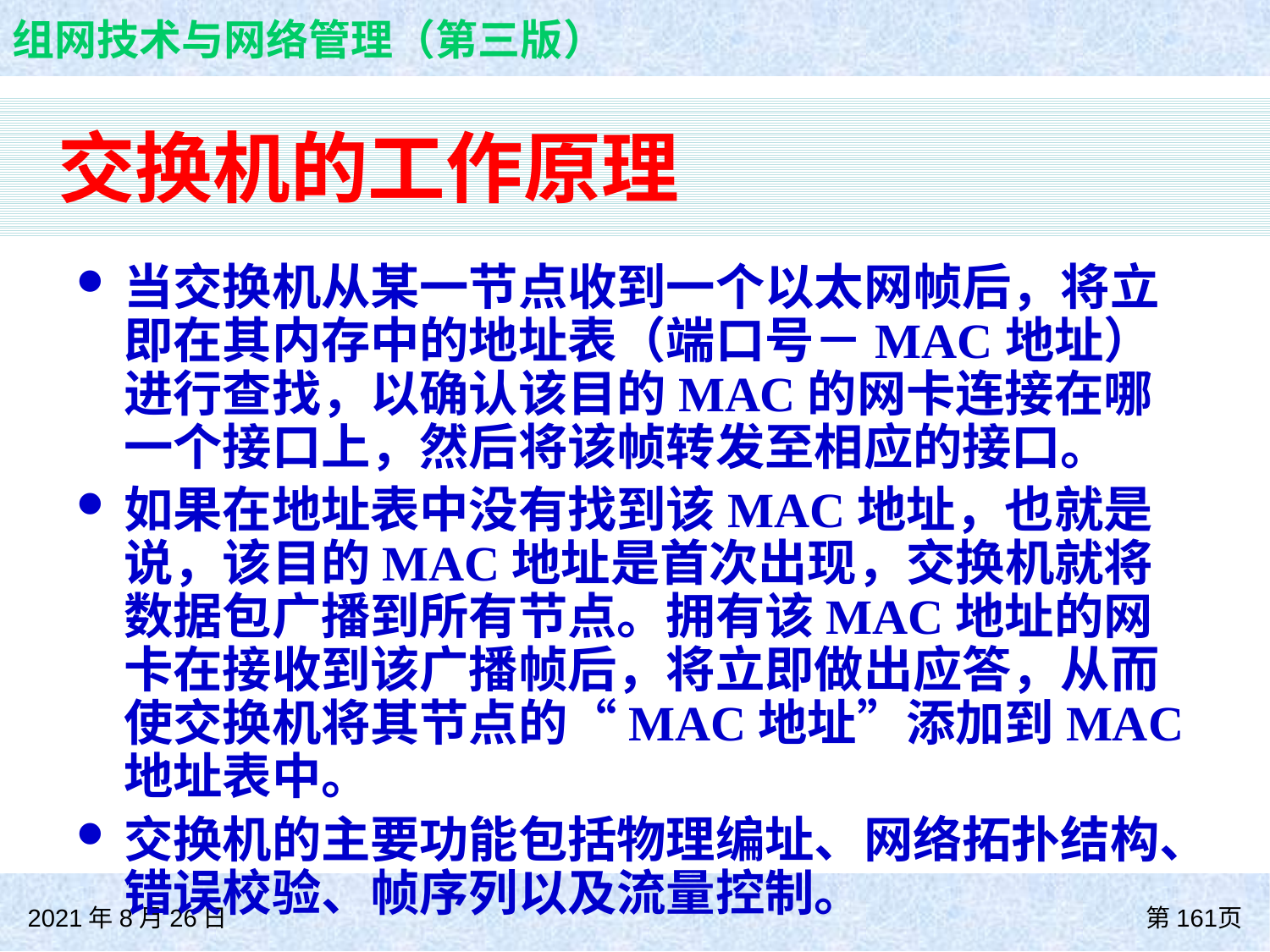

# 交换机的工作原理
当交换机从某一节点收到一个以太网帧后，将立即在其内存中的地址表（端口号－MAC地址）进行查找，以确认该目的MAC的网卡连接在哪一个接口上，然后将该帧转发至相应的接口。
如果在地址表中没有找到该MAC地址，也就是说，该目的MAC地址是首次出现，交换机就将数据包广播到所有节点。拥有该MAC地址的网卡在接收到该广播帧后，将立即做出应答，从而使交换机将其节点的“MAC地址”添加到MAC地址表中。
交换机的主要功能包括物理编址、网络拓扑结构、错误校验、帧序列以及流量控制。
2021年8月26日
第161页